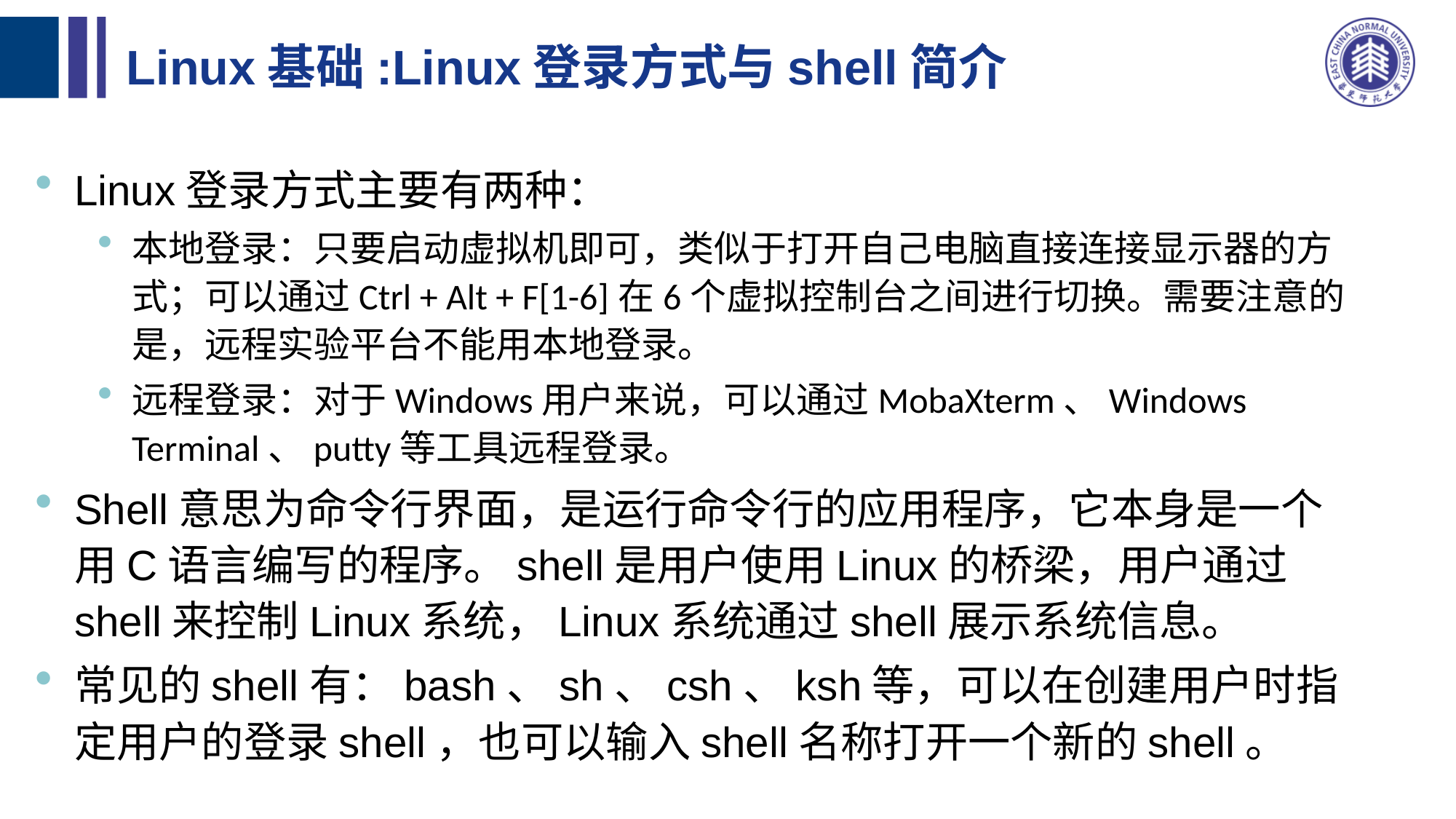

# Linux基础:Linux登录方式与shell简介
Linux登录方式主要有两种：
本地登录：只要启动虚拟机即可，类似于打开自己电脑直接连接显示器的方式；可以通过Ctrl + Alt + F[1-6]在6个虚拟控制台之间进行切换。需要注意的是，远程实验平台不能用本地登录。
远程登录：对于Windows用户来说，可以通过MobaXterm、Windows Terminal、putty等工具远程登录。
Shell意思为命令行界面，是运行命令行的应用程序，它本身是一个用C语言编写的程序。shell是用户使用Linux的桥梁，用户通过shell来控制Linux系统，Linux系统通过shell展示系统信息。
常见的shell有：bash、sh、csh、ksh等，可以在创建用户时指定用户的登录shell，也可以输入shell名称打开一个新的shell。